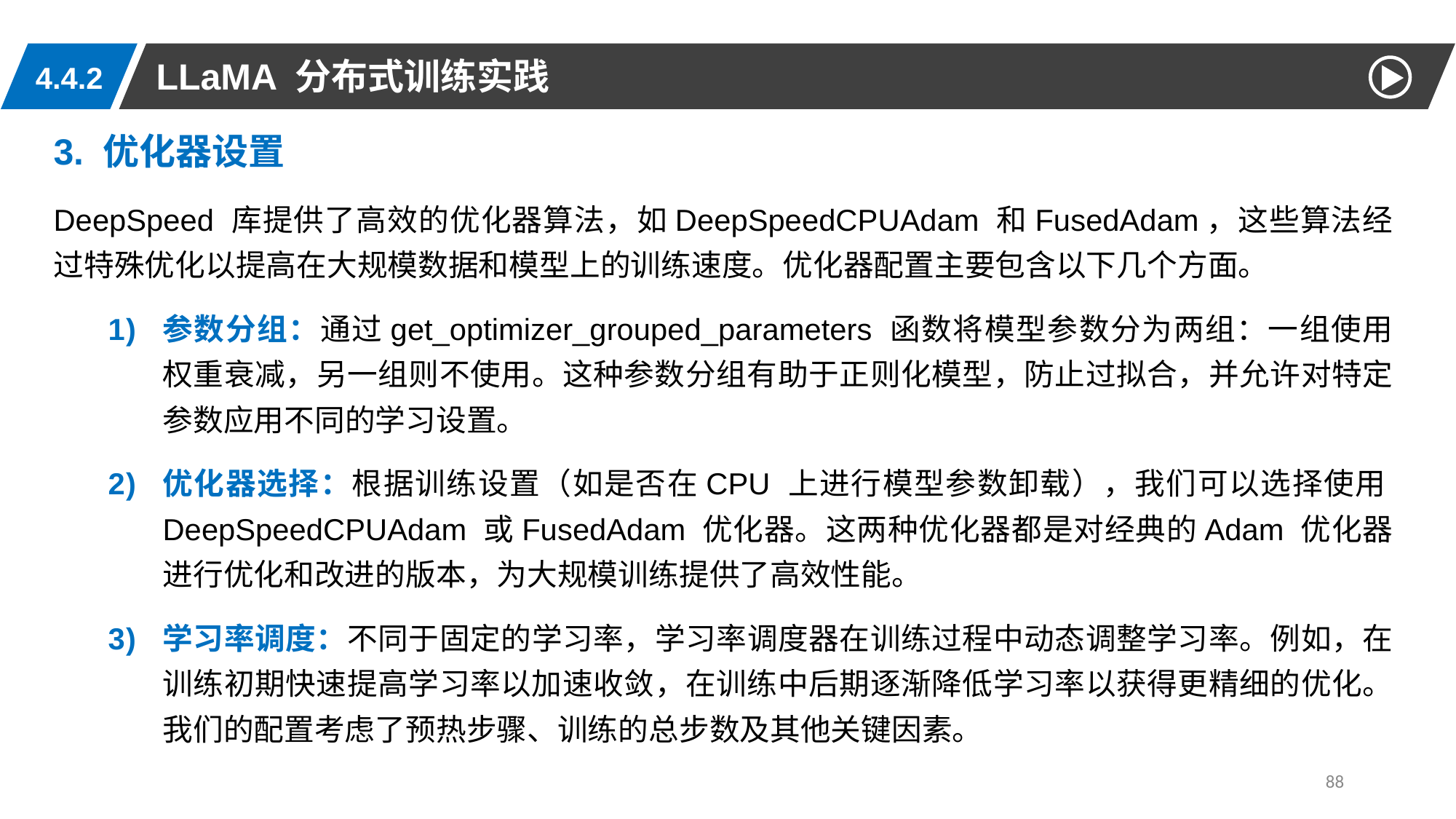

LLaMA 分布式训练实践
4.4.2

3. 优化器设置
DeepSpeed 库提供了高效的优化器算法，如DeepSpeedCPUAdam 和FusedAdam，这些算法经过特殊优化以提高在大规模数据和模型上的训练速度。优化器配置主要包含以下几个方面。
参数分组：通过get_optimizer_grouped_parameters 函数将模型参数分为两组：一组使用权重衰减，另一组则不使用。这种参数分组有助于正则化模型，防止过拟合，并允许对特定参数应用不同的学习设置。
优化器选择：根据训练设置（如是否在CPU 上进行模型参数卸载），我们可以选择使用DeepSpeedCPUAdam 或FusedAdam 优化器。这两种优化器都是对经典的Adam 优化器进行优化和改进的版本，为大规模训练提供了高效性能。
学习率调度：不同于固定的学习率，学习率调度器在训练过程中动态调整学习率。例如，在训练初期快速提高学习率以加速收敛，在训练中后期逐渐降低学习率以获得更精细的优化。我们的配置考虑了预热步骤、训练的总步数及其他关键因素。
88